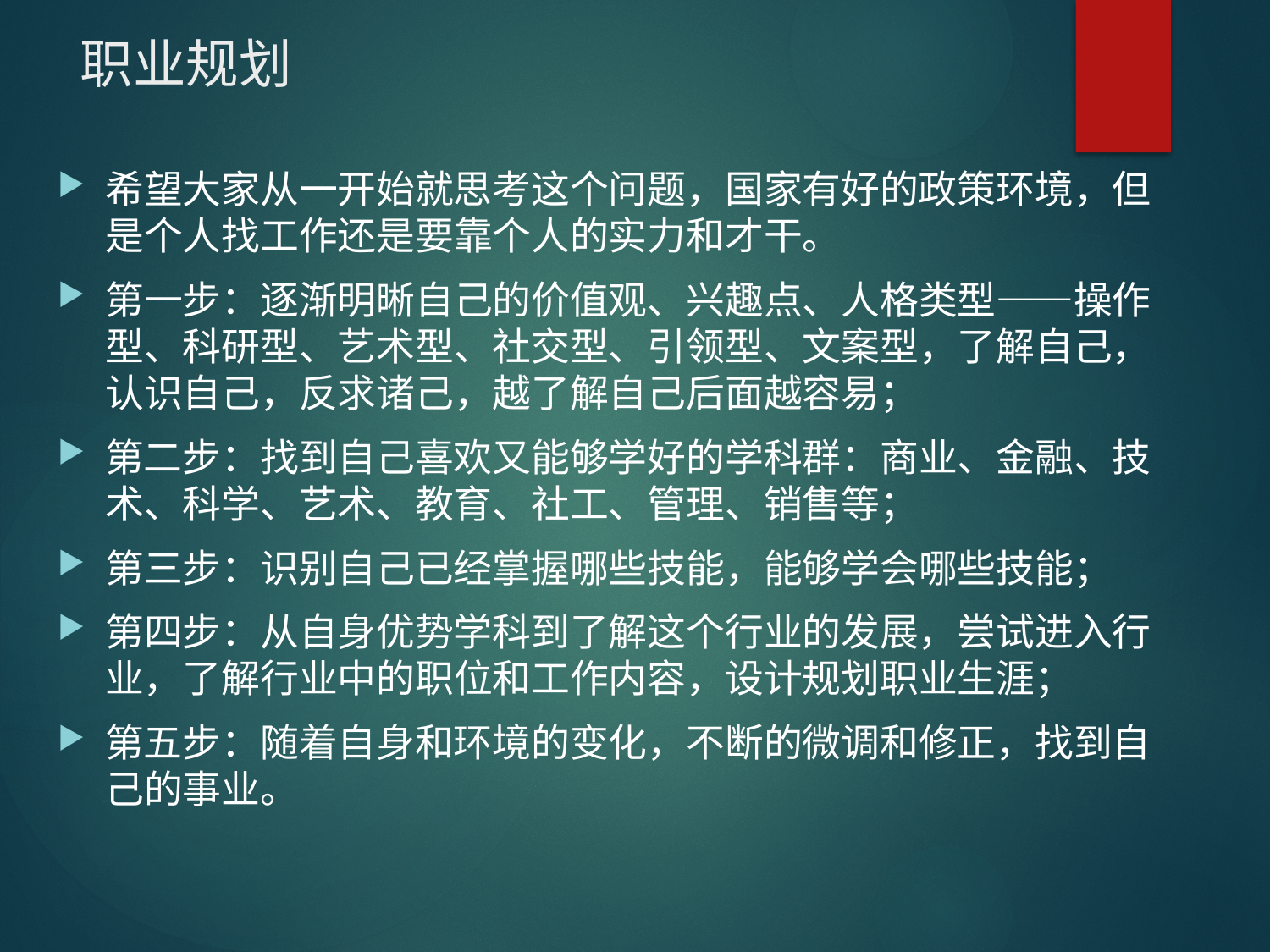

# 职业规划
希望大家从一开始就思考这个问题，国家有好的政策环境，但是个人找工作还是要靠个人的实力和才干。
第一步：逐渐明晰自己的价值观、兴趣点、人格类型——操作型、科研型、艺术型、社交型、引领型、文案型，了解自己，认识自己，反求诸己，越了解自己后面越容易；
第二步：找到自己喜欢又能够学好的学科群：商业、金融、技术、科学、艺术、教育、社工、管理、销售等；
第三步：识别自己已经掌握哪些技能，能够学会哪些技能；
第四步：从自身优势学科到了解这个行业的发展，尝试进入行业，了解行业中的职位和工作内容，设计规划职业生涯；
第五步：随着自身和环境的变化，不断的微调和修正，找到自己的事业。